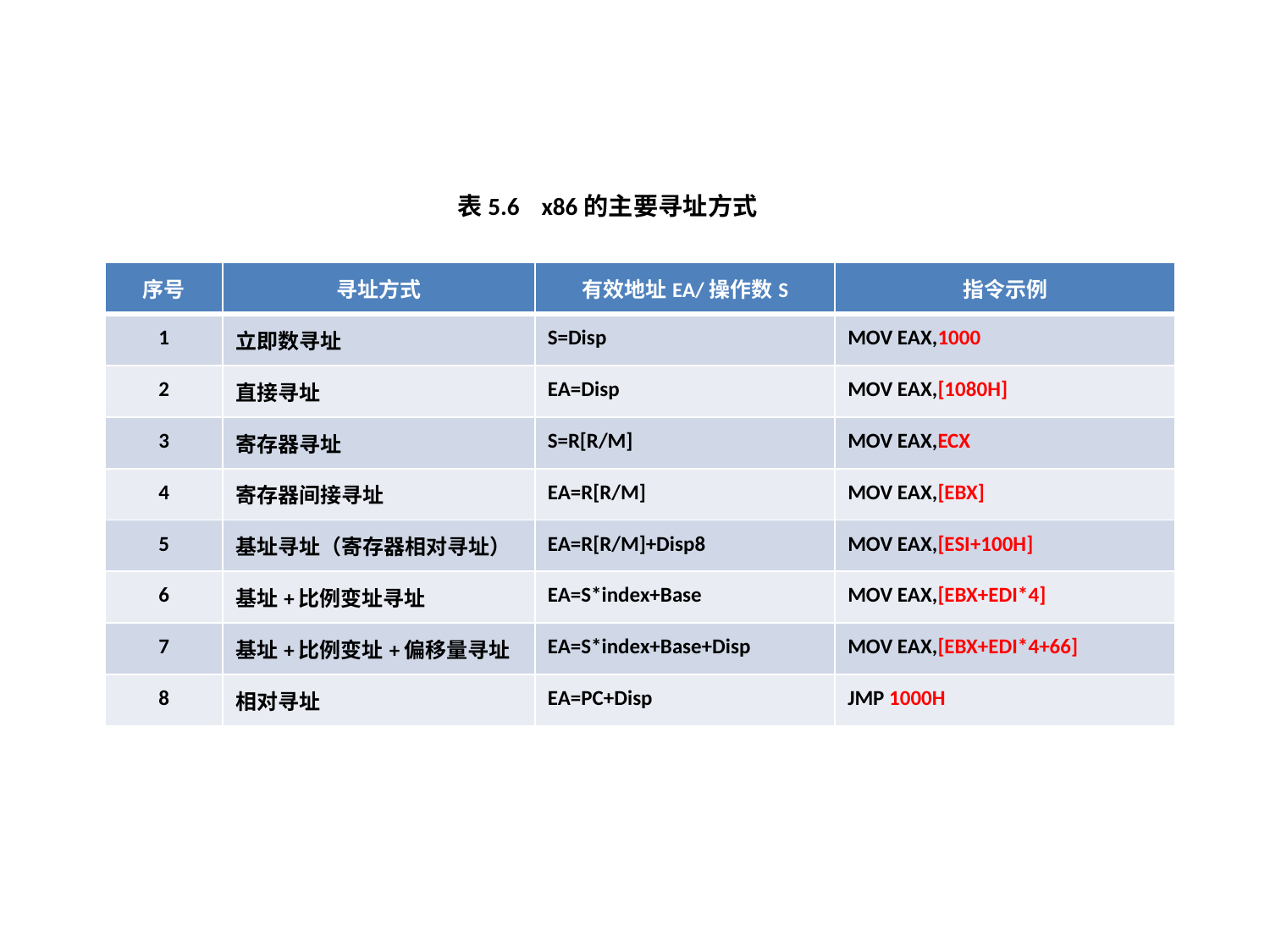

表5.6    x86的主要寻址方式
| 序号 | 寻址方式 | 有效地址EA/操作数S | 指令示例 |
| --- | --- | --- | --- |
| 1 | 立即数寻址 | S=Disp | MOV EAX,1000 |
| 2 | 直接寻址 | EA=Disp | MOV EAX,[1080H] |
| 3 | 寄存器寻址 | S=R[R/M] | MOV EAX,ECX |
| 4 | 寄存器间接寻址 | EA=R[R/M] | MOV EAX,[EBX] |
| 5 | 基址寻址（寄存器相对寻址） | EA=R[R/M]+Disp8 | MOV EAX,[ESI+100H] |
| 6 | 基址+比例变址寻址 | EA=S\*index+Base | MOV EAX,[EBX+EDI\*4] |
| 7 | 基址+比例变址+偏移量寻址 | EA=S\*index+Base+Disp | MOV EAX,[EBX+EDI\*4+66] |
| 8 | 相对寻址 | EA=PC+Disp | JMP 1000H |